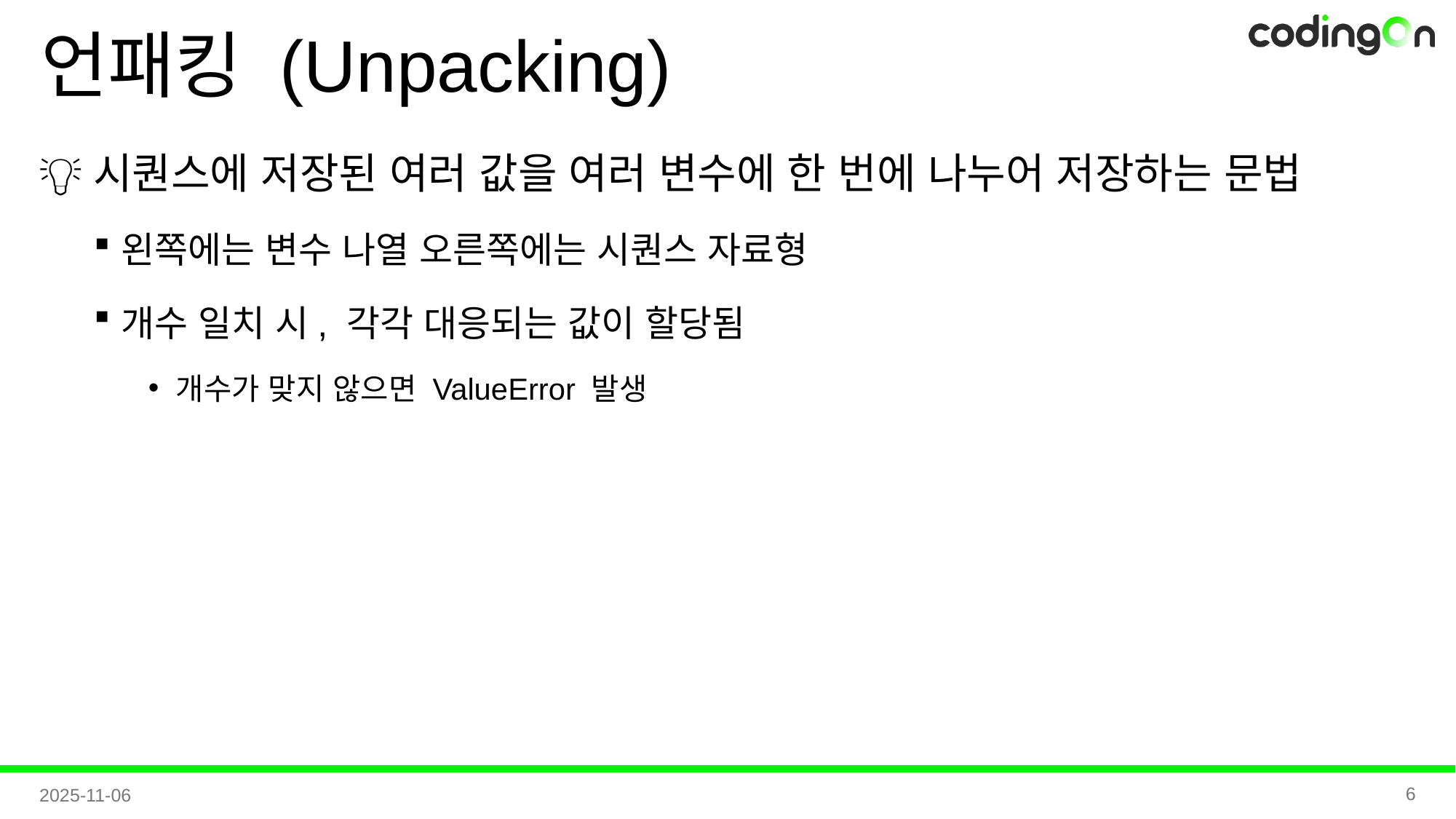

# 언패킹 (Unpacking)
💡시퀀스에 저장된 여러 값을 여러 변수에 한 번에 나누어 저장하는 문법
왼쪽에는 변수 나열 오른쪽에는 시퀀스 자료형
개수 일치 시, 각각 대응되는 값이 할당됨
개수가 맞지 않으면 ValueError 발생
6
2025-11-06